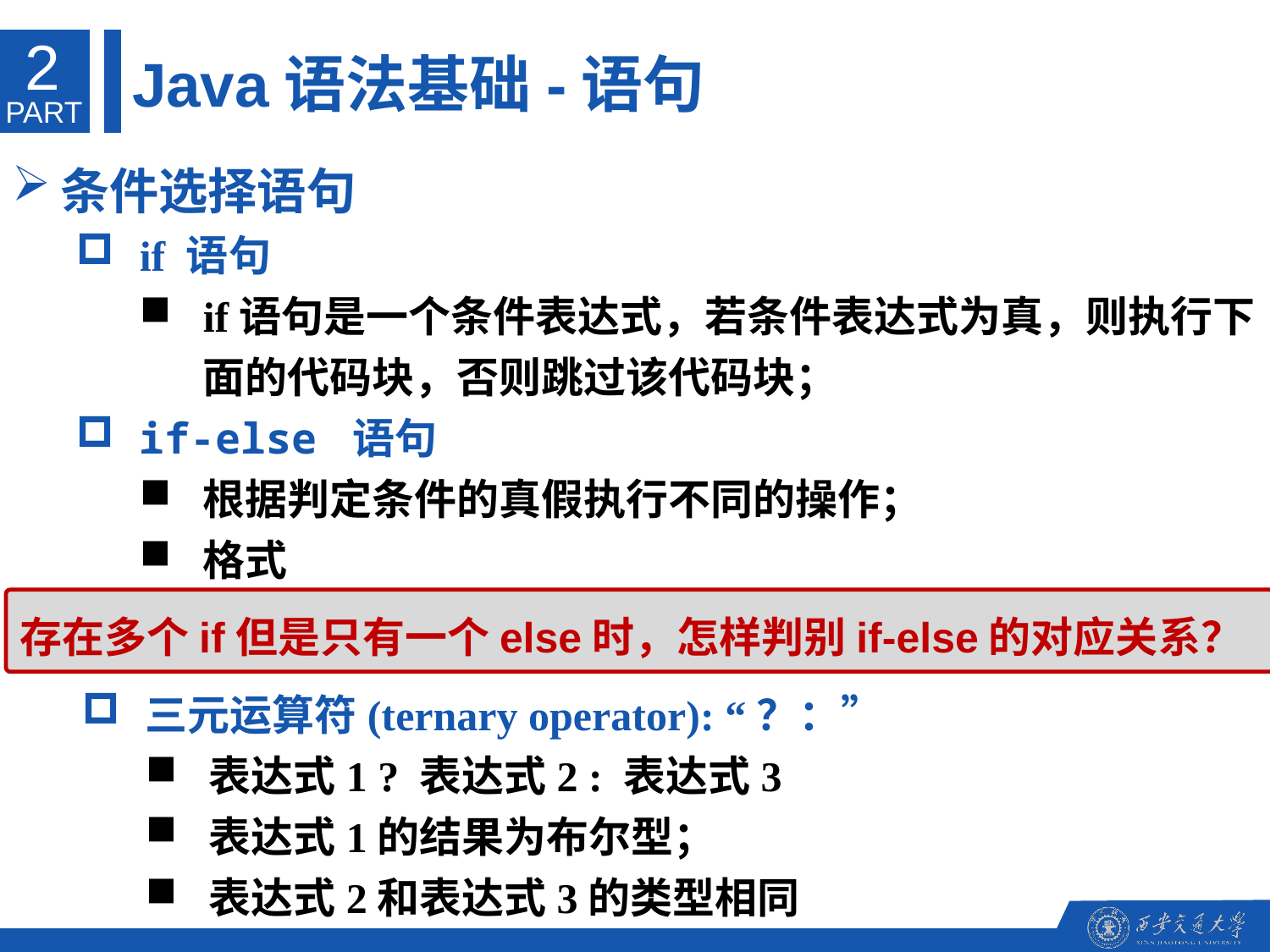

2
Java语法基础-语句

PART
条件选择语句
if 语句
if语句是一个条件表达式，若条件表达式为真，则执行下面的代码块，否则跳过该代码块；
if-else 语句
根据判定条件的真假执行不同的操作；
格式
存在多个if但是只有一个else时，怎样判别if-else的对应关系？
三元运算符(ternary operator): “？：”
表达式1 ? 表达式2 : 表达式3
表达式1的结果为布尔型；
表达式2和表达式3的类型相同